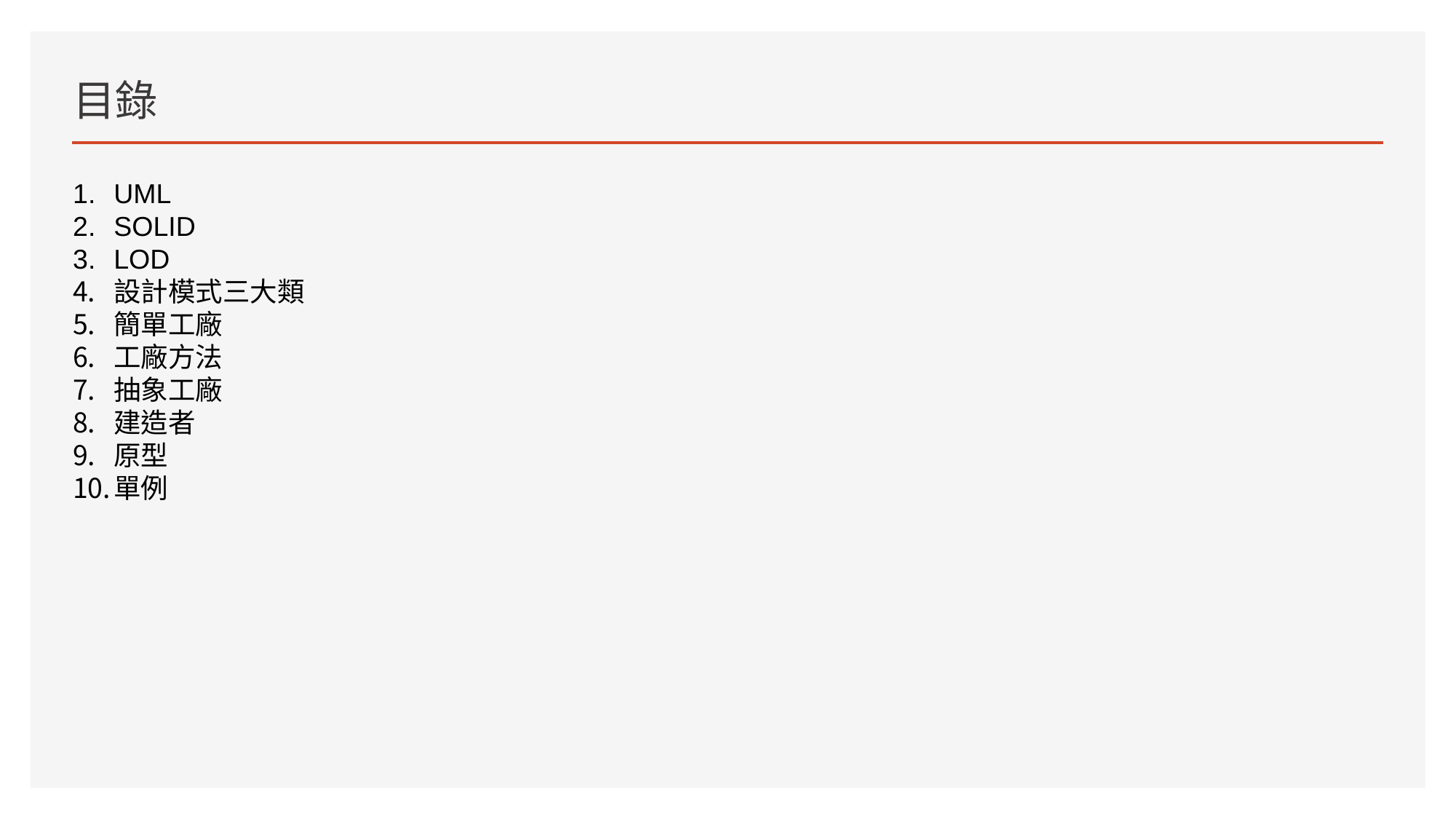

# 目錄
UML
SOLID
LOD
設計模式三大類
簡單工廠
工廠方法
抽象工廠
建造者
原型
單例